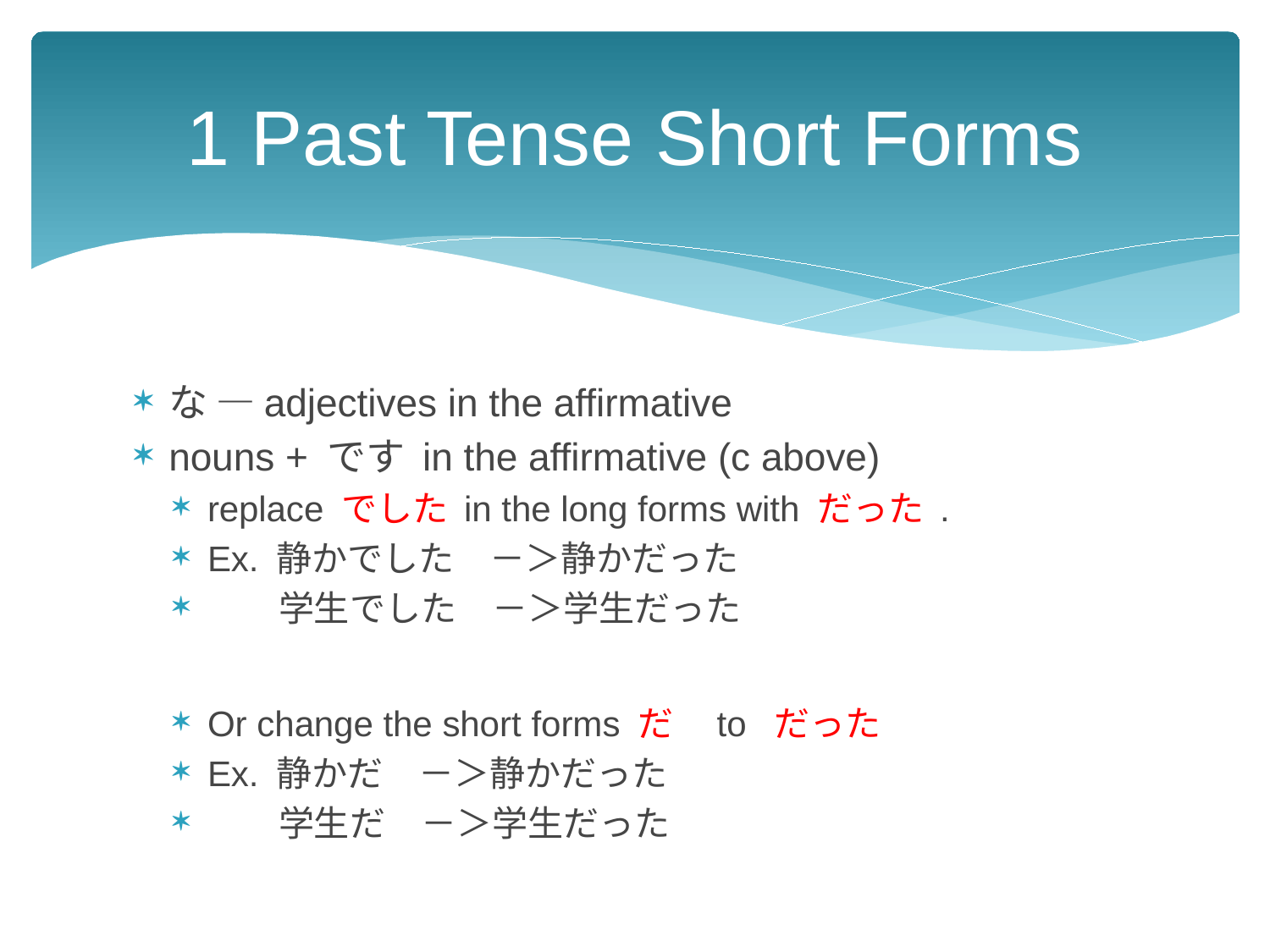

# 1 Past Tense Short Forms
な —adjectives in the affirmative
nouns + です in the affirmative (c above)
replace でした in the long forms with だった .
Ex. 静かでした　－＞静かだった
　　学生でした　－＞学生だった

Or change the short forms だ　to  だった
Ex. 静かだ　－＞静かだった
　　学生だ　－＞学生だった